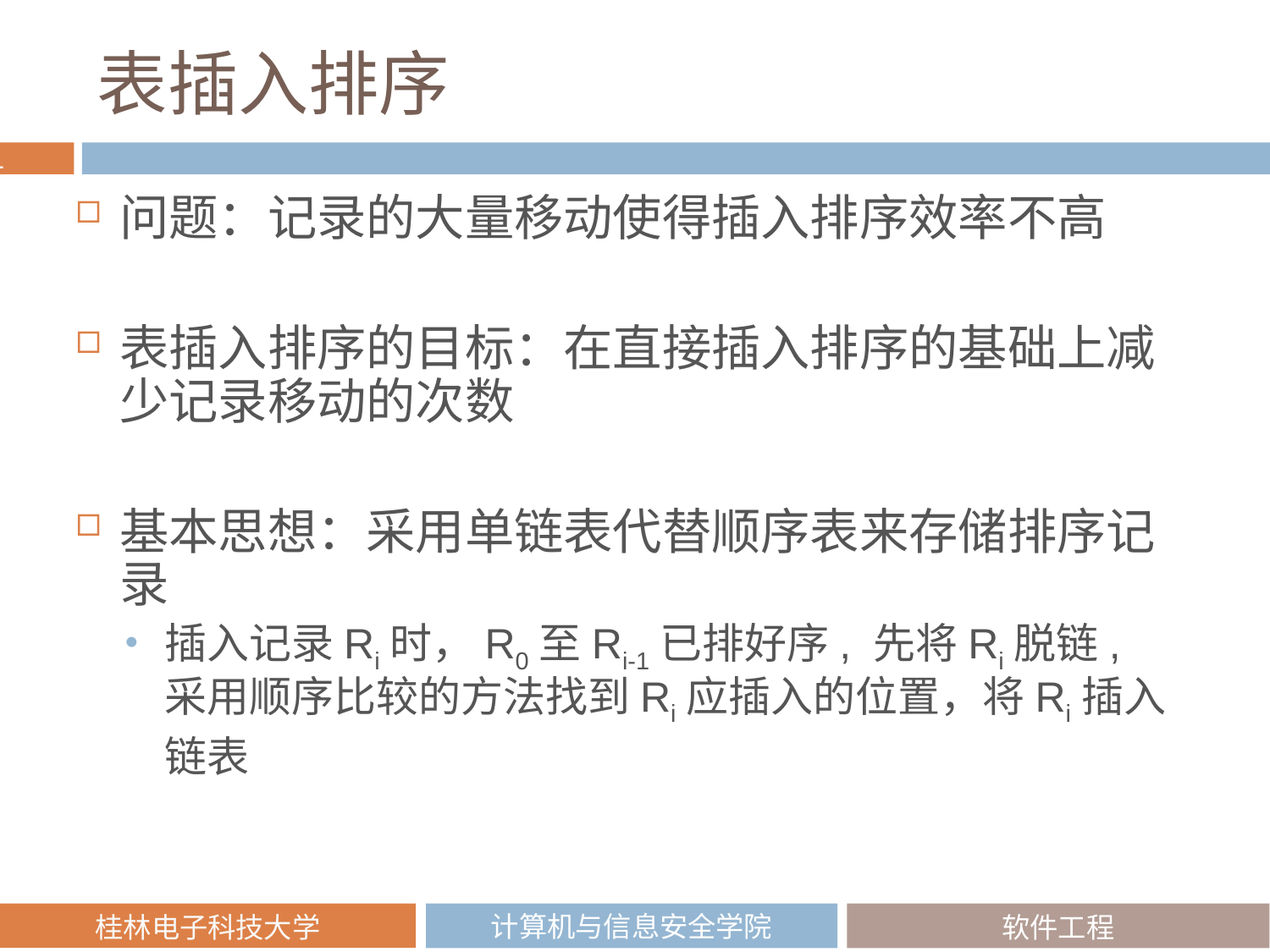

# 表插入排序
问题：记录的大量移动使得插入排序效率不高

表插入排序的目标：在直接插入排序的基础上减少记录移动的次数

基本思想：采用单链表代替顺序表来存储排序记录
插入记录Ri时，R0至Ri-1已排好序, 先将Ri脱链, 采用顺序比较的方法找到Ri应插入的位置，将Ri插入链表